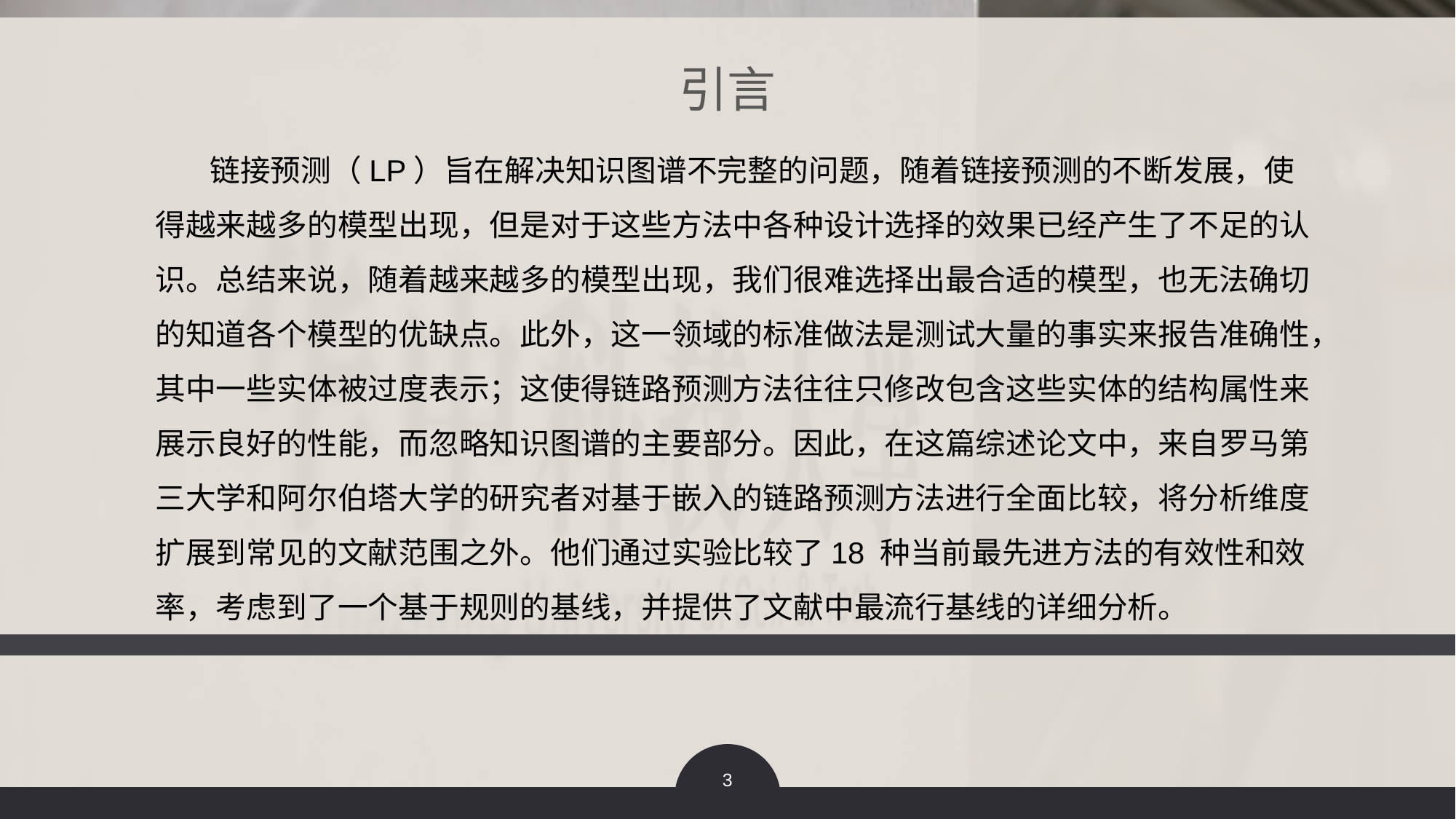

引言
链接预测（LP）旨在解决知识图谱不完整的问题，随着链接预测的不断发展，使得越来越多的模型出现，但是对于这些方法中各种设计选择的效果已经产生了不足的认识。总结来说，随着越来越多的模型出现，我们很难选择出最合适的模型，也无法确切的知道各个模型的优缺点。此外，这一领域的标准做法是测试大量的事实来报告准确性，其中一些实体被过度表示；这使得链路预测方法往往只修改包含这些实体的结构属性来展示良好的性能，而忽略知识图谱的主要部分。因此，在这篇综述论文中，来自罗马第三大学和阿尔伯塔大学的研究者对基于嵌入的链路预测方法进行全面比较，将分析维度扩展到常见的文献范围之外。他们通过实验比较了18 种当前最先进方法的有效性和效率，考虑到了一个基于规则的基线，并提供了文献中最流行基线的详细分析。

3